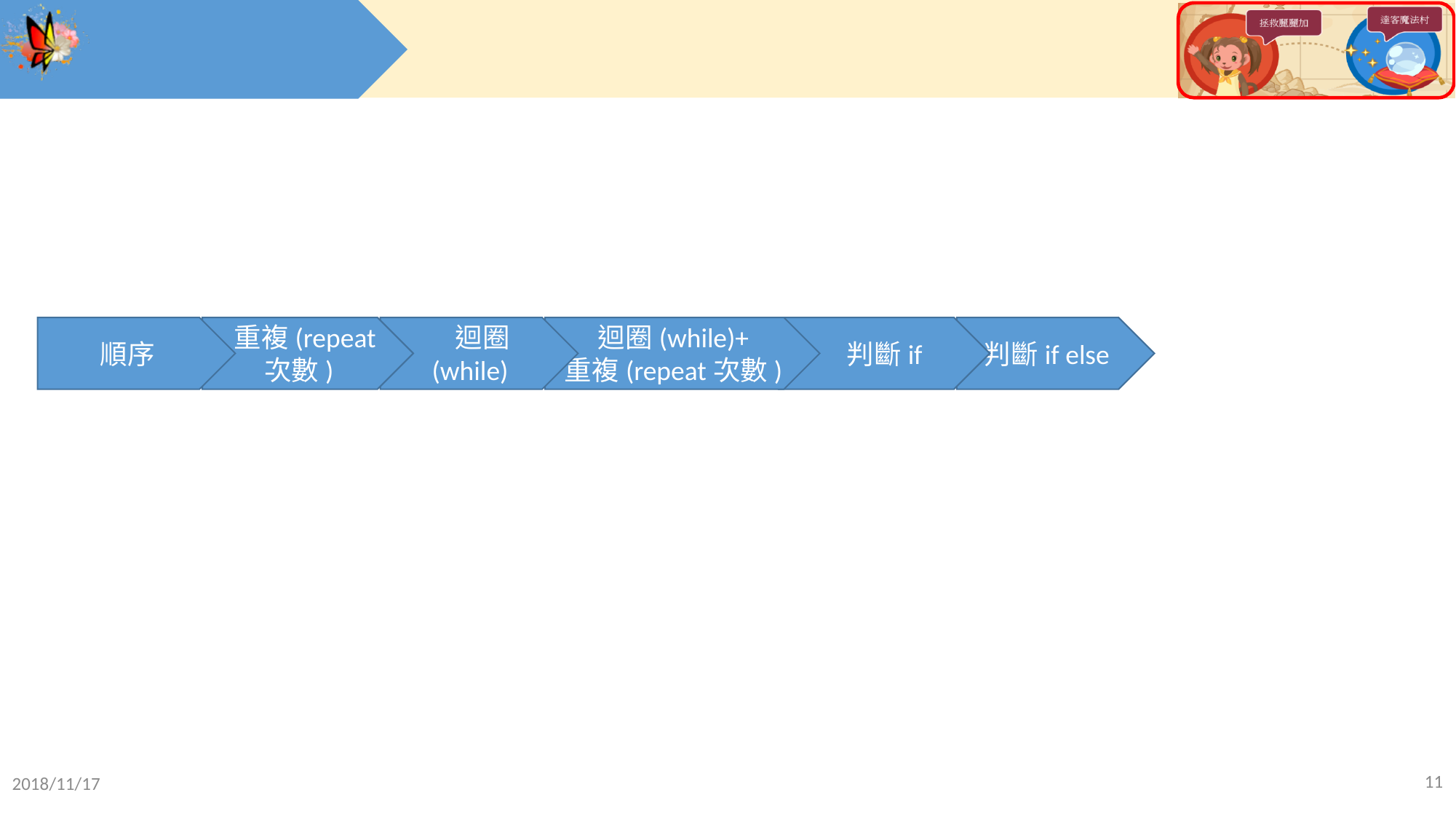

#

順序
  重複(repeat次數)
    迴圈(while)
迴圈(while)+
重複(repeat次數)
  判斷if
判斷if else
11

2018/11/17